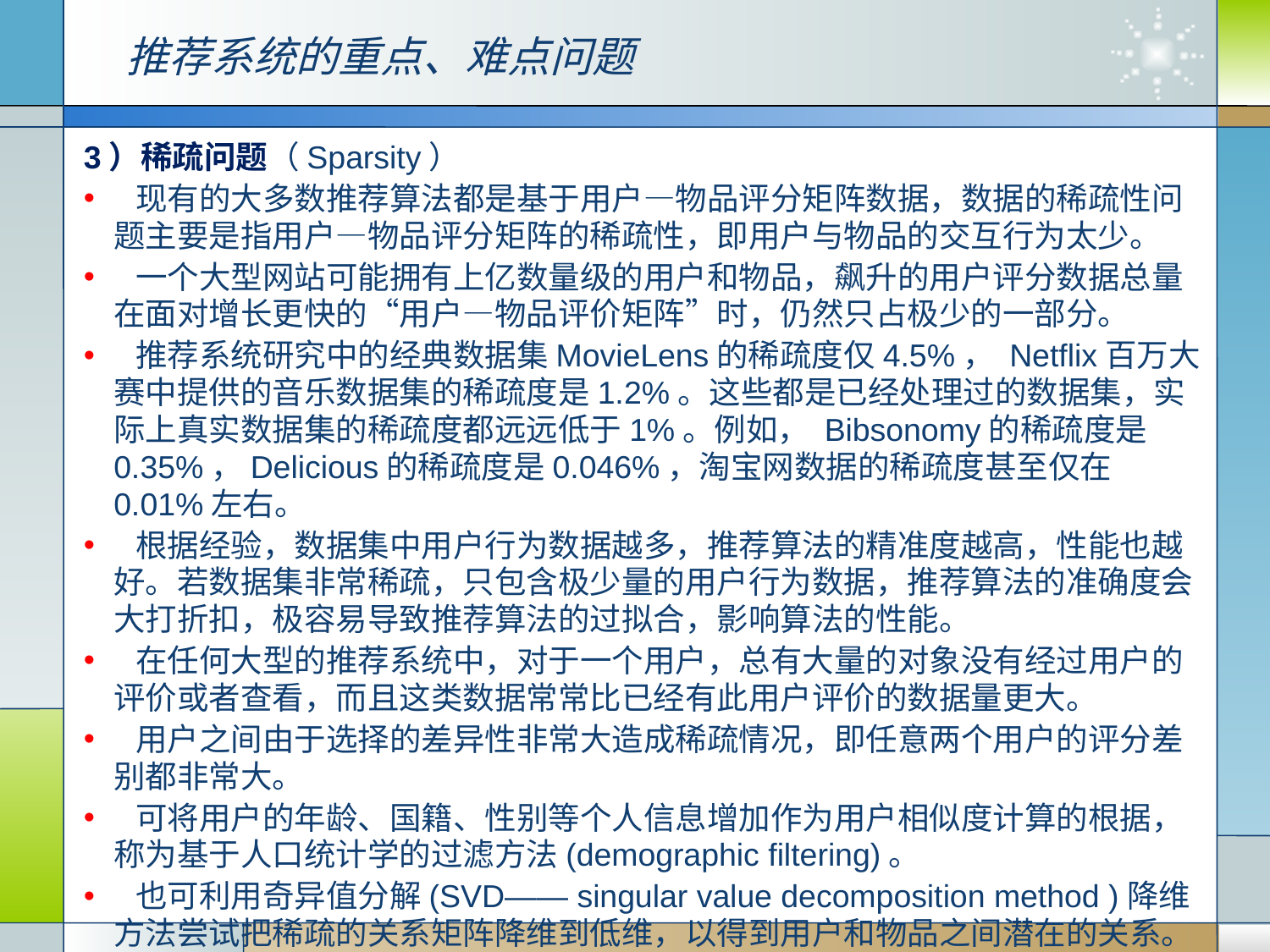

推荐系统的重点、难点问题
3）稀疏问题（Sparsity）
  现有的大多数推荐算法都是基于用户—物品评分矩阵数据，数据的稀疏性问题主要是指用户—物品评分矩阵的稀疏性，即用户与物品的交互行为太少。
  一个大型网站可能拥有上亿数量级的用户和物品，飙升的用户评分数据总量在面对增长更快的“用户—物品评价矩阵”时，仍然只占极少的一部分。
  推荐系统研究中的经典数据集MovieLens的稀疏度仅4.5%， Netflix百万大赛中提供的音乐数据集的稀疏度是1.2%。这些都是已经处理过的数据集，实际上真实数据集的稀疏度都远远低于1%。例如， Bibsonomy的稀疏度是0.35%，Delicious的稀疏度是0.046%，淘宝网数据的稀疏度甚至仅在0.01%左右。
  根据经验，数据集中用户行为数据越多，推荐算法的精准度越高，性能也越好。若数据集非常稀疏，只包含极少量的用户行为数据，推荐算法的准确度会大打折扣，极容易导致推荐算法的过拟合，影响算法的性能。
  在任何大型的推荐系统中，对于一个用户，总有大量的对象没有经过用户的评价或者查看，而且这类数据常常比已经有此用户评价的数据量更大。
  用户之间由于选择的差异性非常大造成稀疏情况，即任意两个用户的评分差别都非常大。
  可将用户的年龄、国籍、性别等个人信息增加作为用户相似度计算的根据，称为基于人口统计学的过滤方法(demographic filtering)。
  也可利用奇异值分解(SVD—— singular value decomposition method )降维方法尝试把稀疏的关系矩阵降维到低维，以得到用户和物品之间潜在的关系。